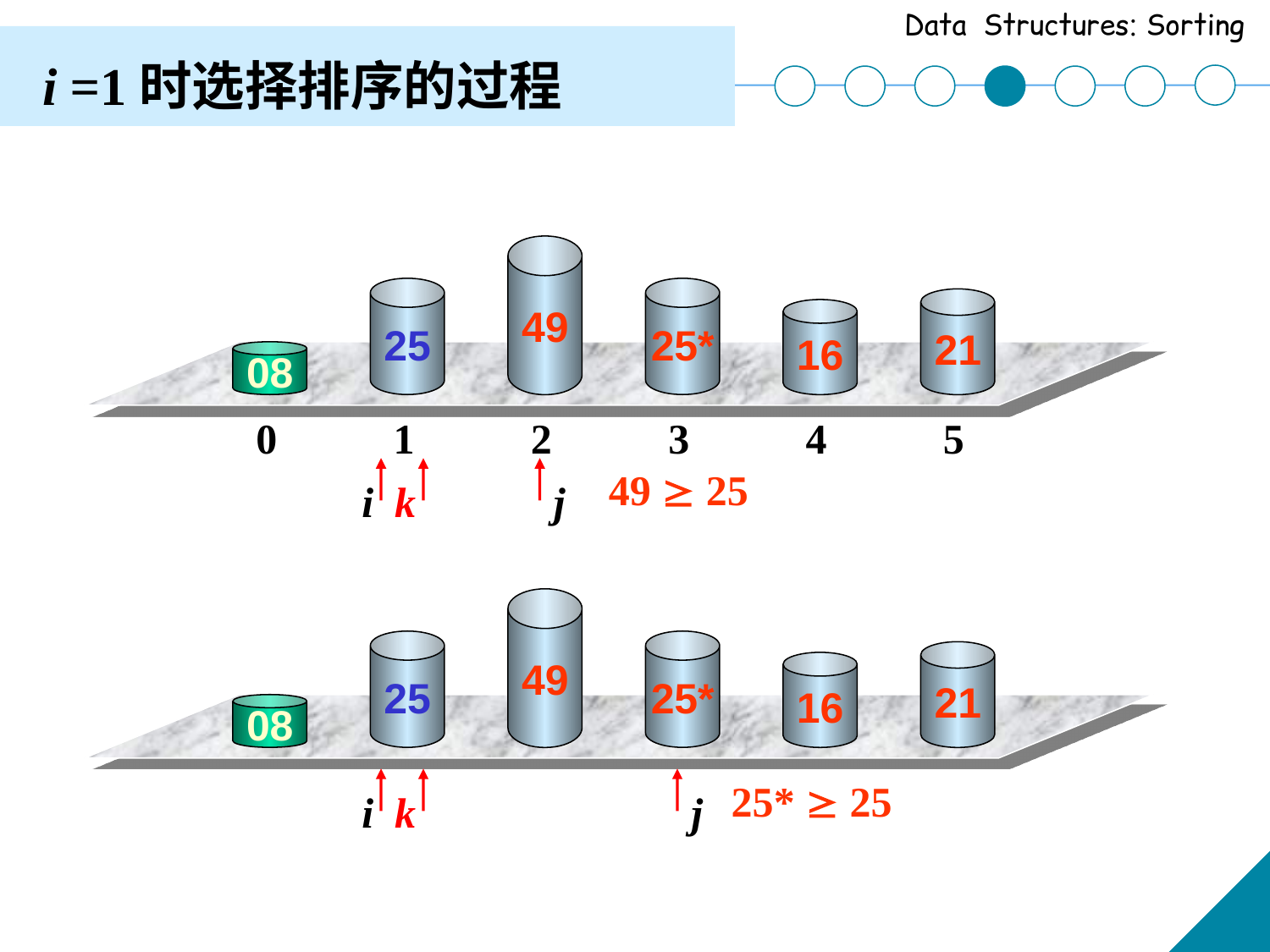

i =1时选择排序的过程

49
25
25*
21
16

08
0           1           2           3           4           5
49 ≥ 25

i  k             j
49
25
25*
21
16

08

25* ≥ 25
i  k                          j